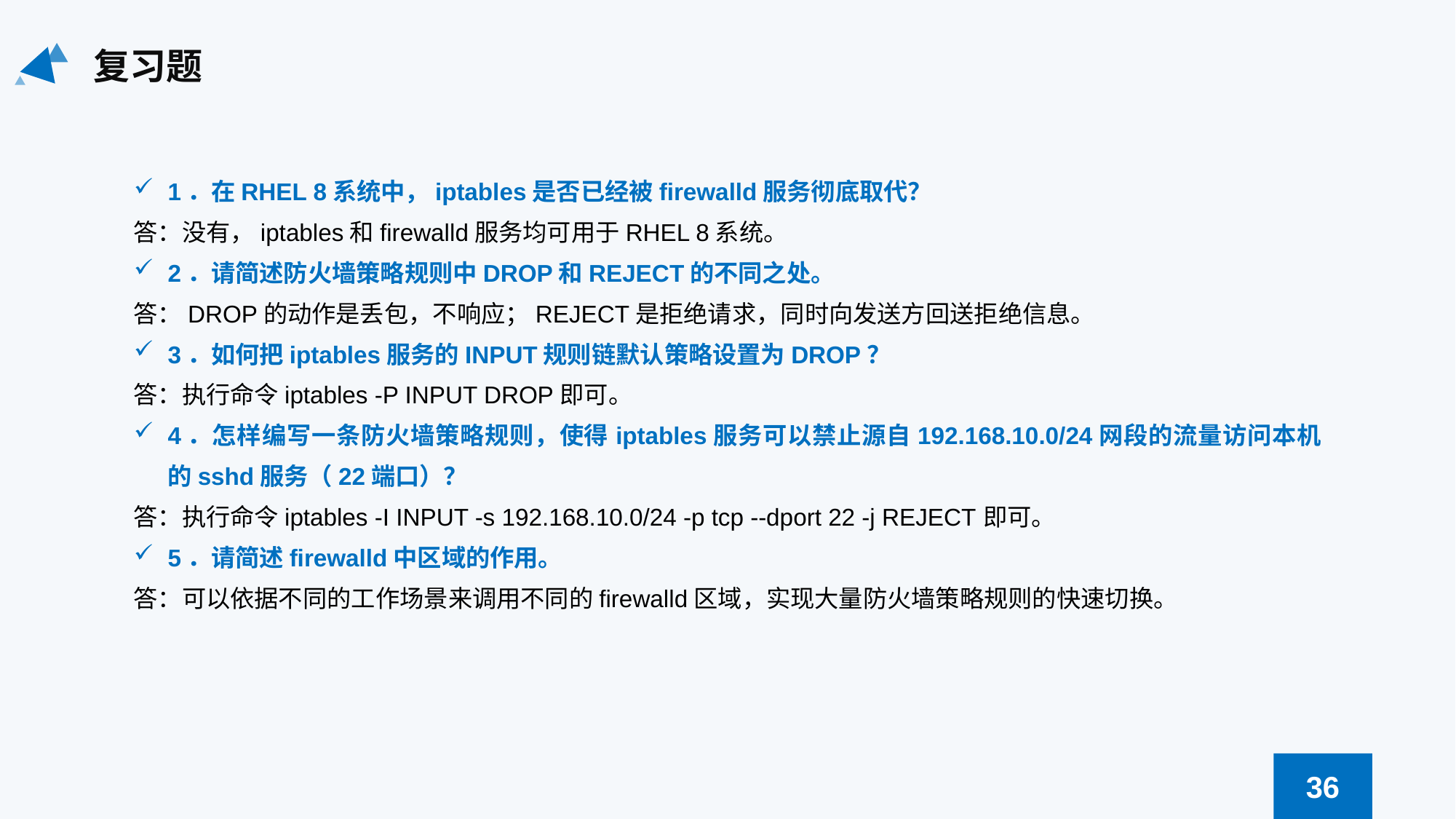

复习题

1．在RHEL 8系统中，iptables是否已经被firewalld服务彻底取代？
答：没有，iptables和firewalld服务均可用于RHEL 8系统。
2．请简述防火墙策略规则中DROP和REJECT的不同之处。
答：DROP的动作是丢包，不响应；REJECT是拒绝请求，同时向发送方回送拒绝信息。
3．如何把iptables服务的INPUT规则链默认策略设置为DROP？
答：执行命令iptables -P INPUT DROP即可。
4．怎样编写一条防火墙策略规则，使得iptables服务可以禁止源自192.168.10.0/24网段的流量访问本机的sshd服务（22端口）？
答：执行命令iptables -I INPUT -s 192.168.10.0/24 -p tcp --dport 22 -j REJECT即可。
5．请简述firewalld中区域的作用。
答：可以依据不同的工作场景来调用不同的firewalld区域，实现大量防火墙策略规则的快速切换。

36